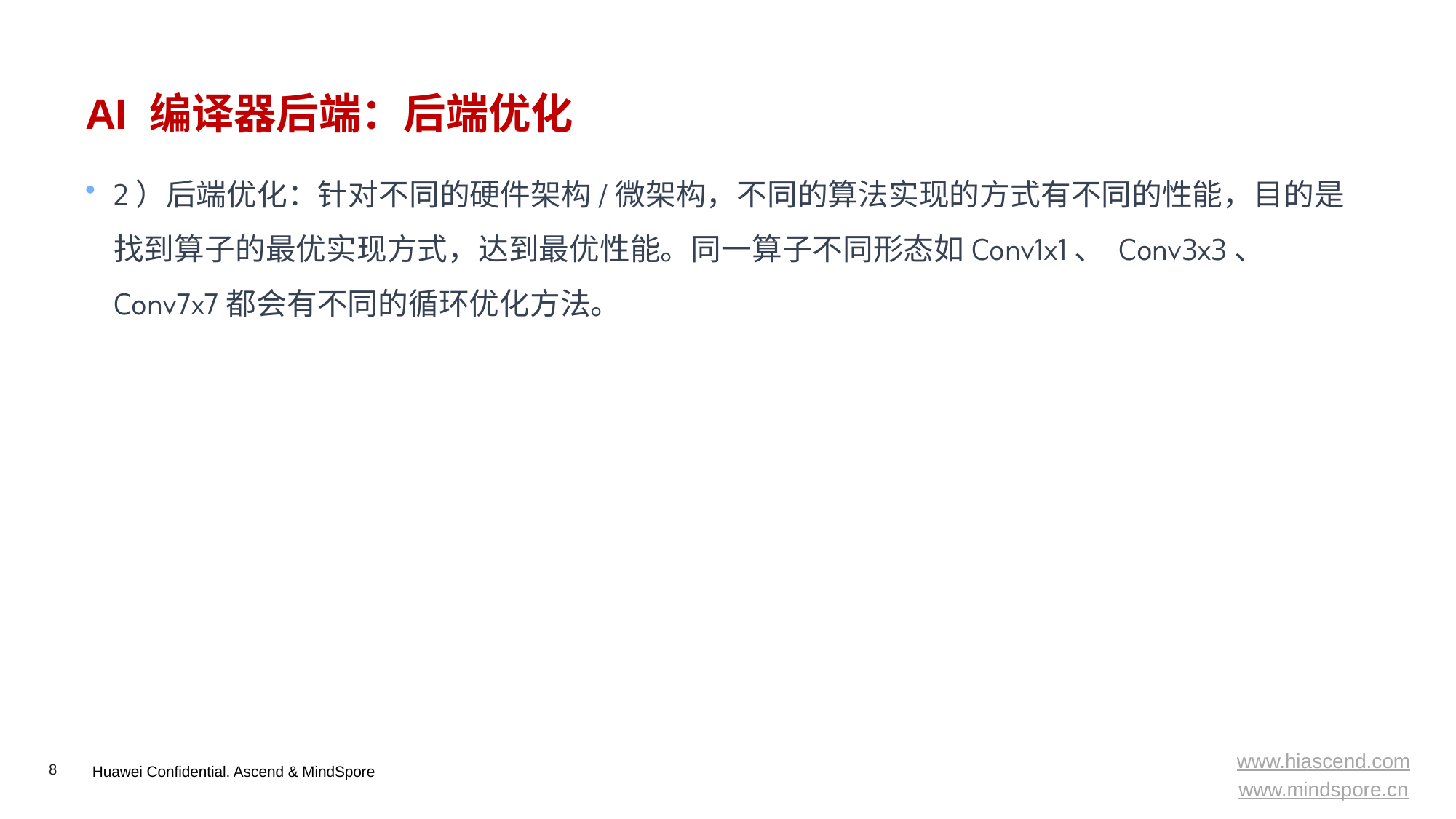

# AI 编译器后端：后端优化
2）后端优化：针对不同的硬件架构/微架构，不同的算法实现的方式有不同的性能，目的是找到算子的最优实现方式，达到最优性能。同一算子不同形态如Conv1x1、 Conv3x3、 Conv7x7都会有不同的循环优化方法。